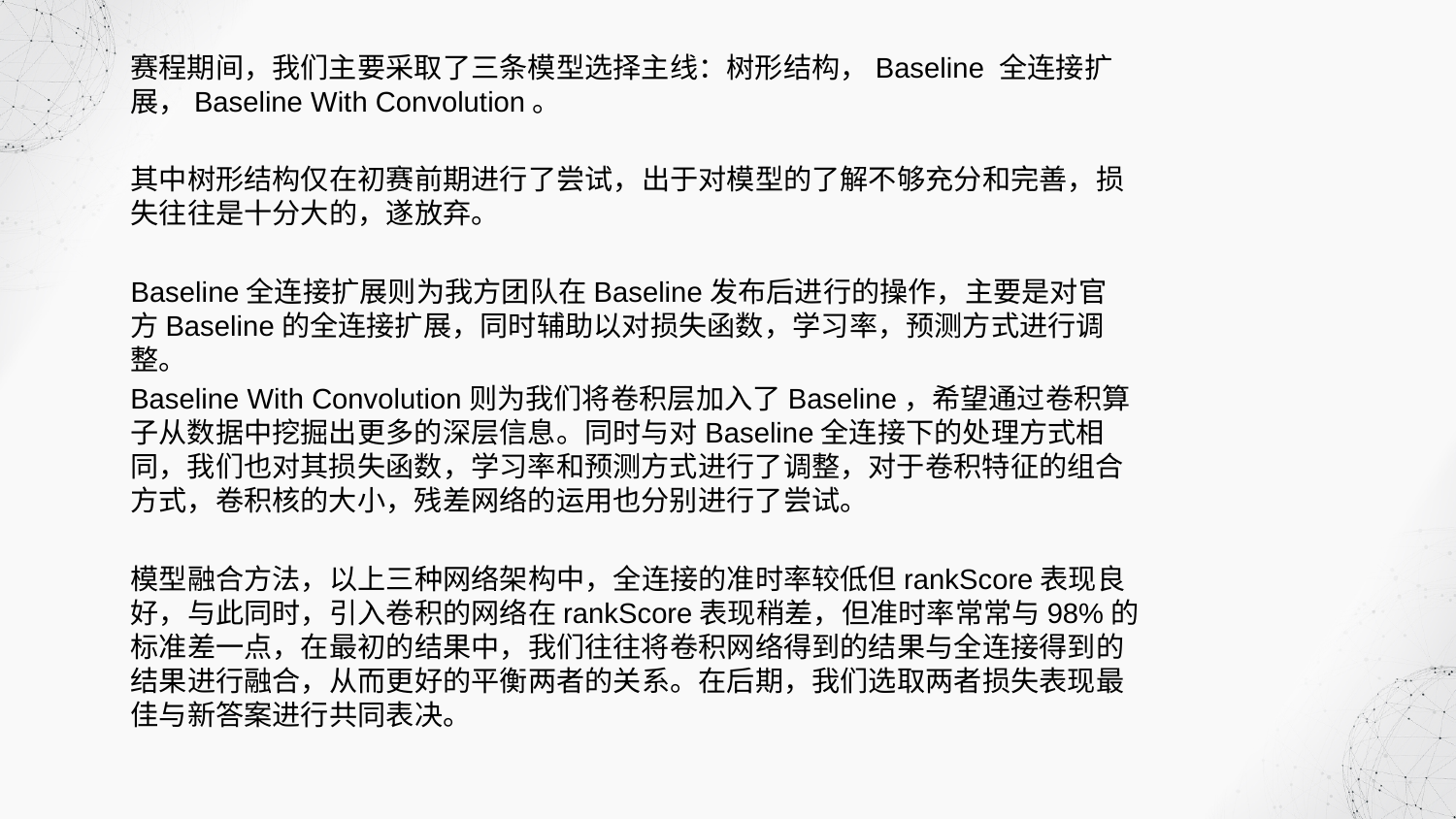

赛程期间，我们主要采取了三条模型选择主线：树形结构，Baseline 全连接扩展，Baseline With Convolution。
其中树形结构仅在初赛前期进行了尝试，出于对模型的了解不够充分和完善，损失往往是十分大的，遂放弃。
Baseline全连接扩展则为我方团队在Baseline发布后进行的操作，主要是对官方Baseline的全连接扩展，同时辅助以对损失函数，学习率，预测方式进行调整。
Baseline With Convolution则为我们将卷积层加入了Baseline，希望通过卷积算子从数据中挖掘出更多的深层信息。同时与对Baseline全连接下的处理方式相同，我们也对其损失函数，学习率和预测方式进行了调整，对于卷积特征的组合方式，卷积核的大小，残差网络的运用也分别进行了尝试。

模型融合方法，以上三种网络架构中，全连接的准时率较低但rankScore表现良好，与此同时，引入卷积的网络在rankScore表现稍差，但准时率常常与98%的标准差一点，在最初的结果中，我们往往将卷积网络得到的结果与全连接得到的结果进行融合，从而更好的平衡两者的关系。在后期，我们选取两者损失表现最佳与新答案进行共同表决。